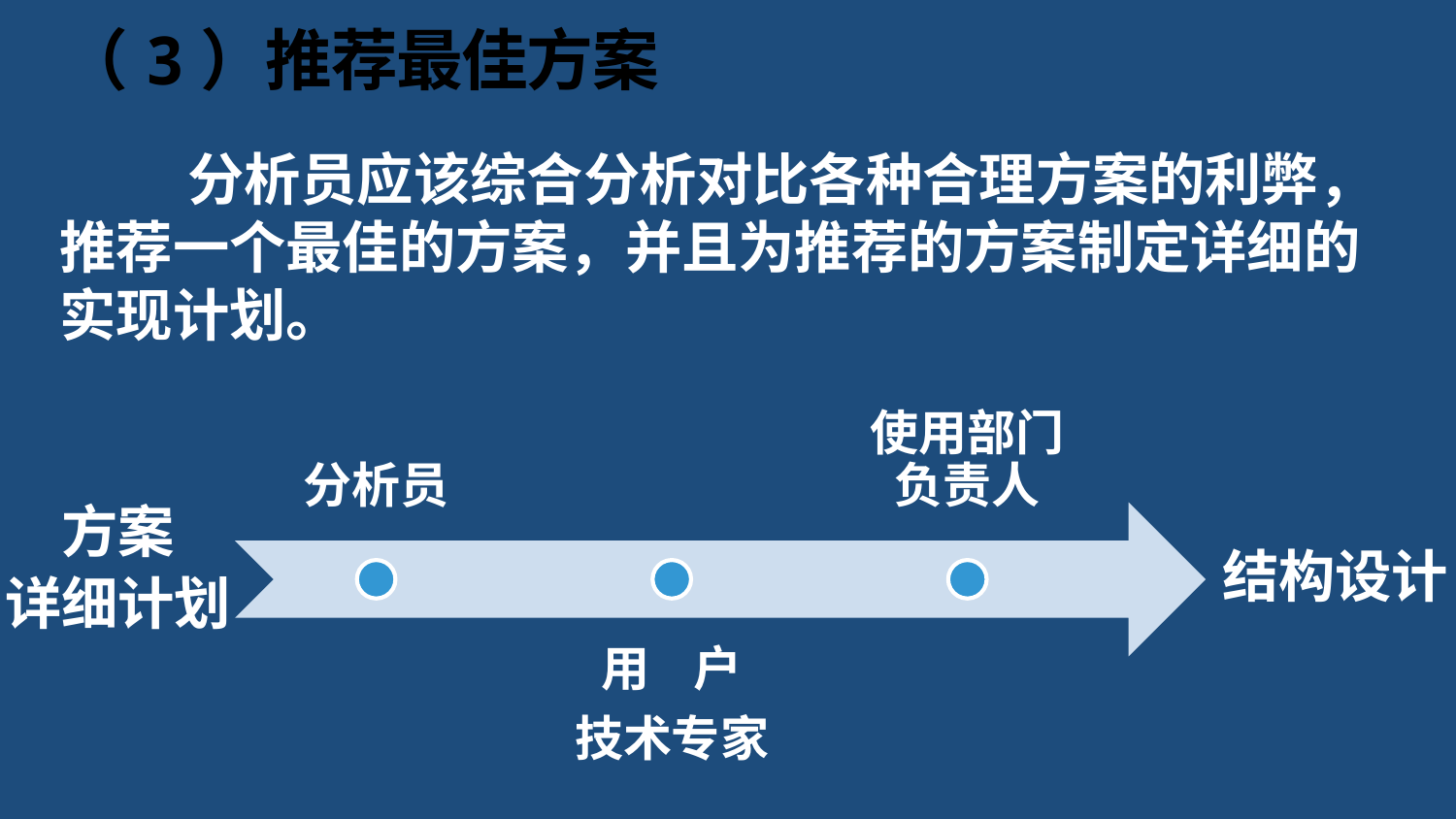

# （3）推荐最佳方案
分析员应该综合分析对比各种合理方案的利弊，推荐一个最佳的方案，并且为推荐的方案制定详细的实现计划。
分析员
用    户
技术专家
使用部门负责人
方案
详细计划
结构设计